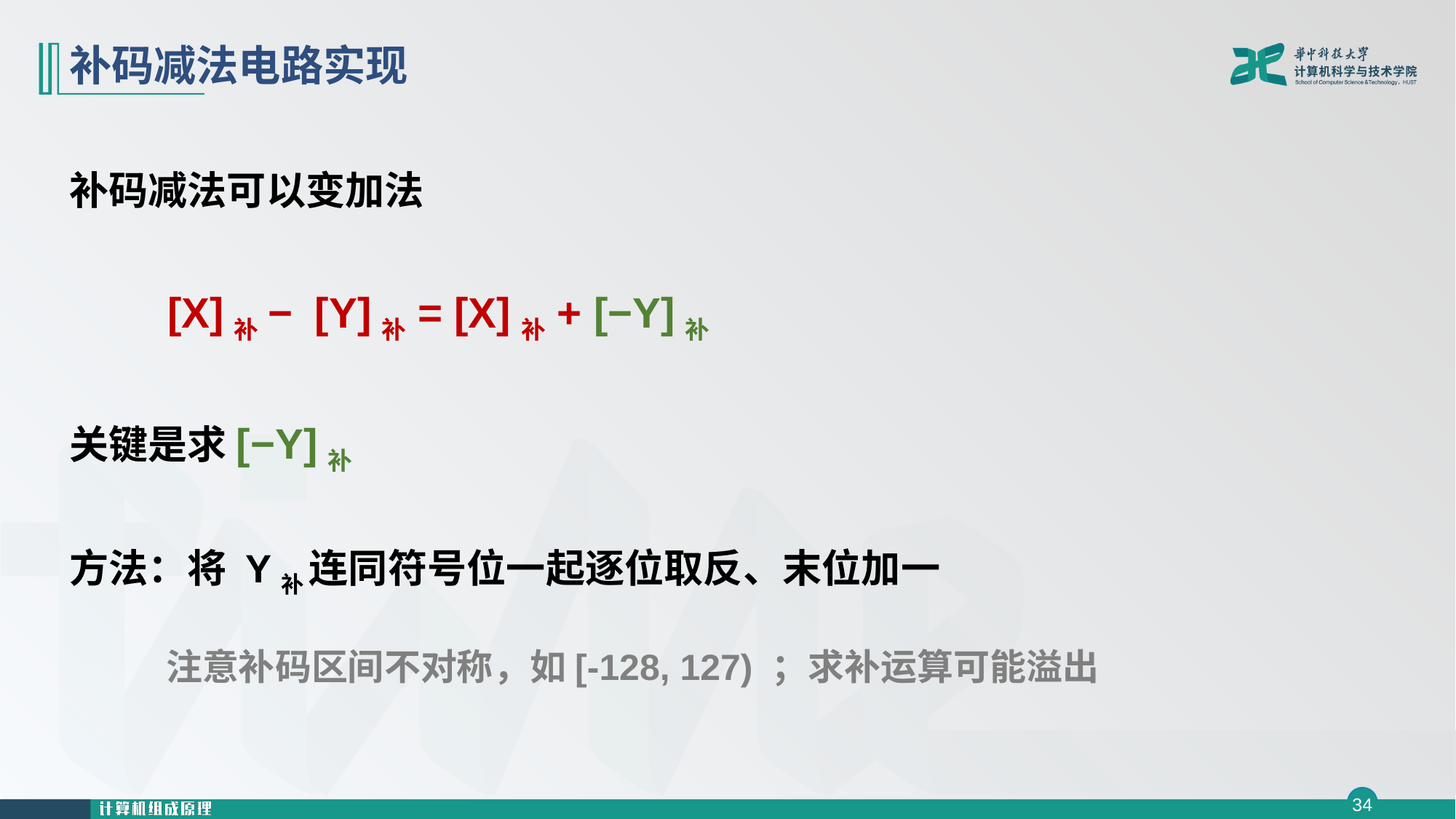

# 补码减法电路实现
补码减法可以变加法
         [X]补 − [Y]补 = [X]补 + [−Y]补
关键是求[−Y]补
方法：将 Y补 连同符号位一起逐位取反、末位加一
         注意补码区间不对称，如[-128, 127) ；求补运算可能溢出